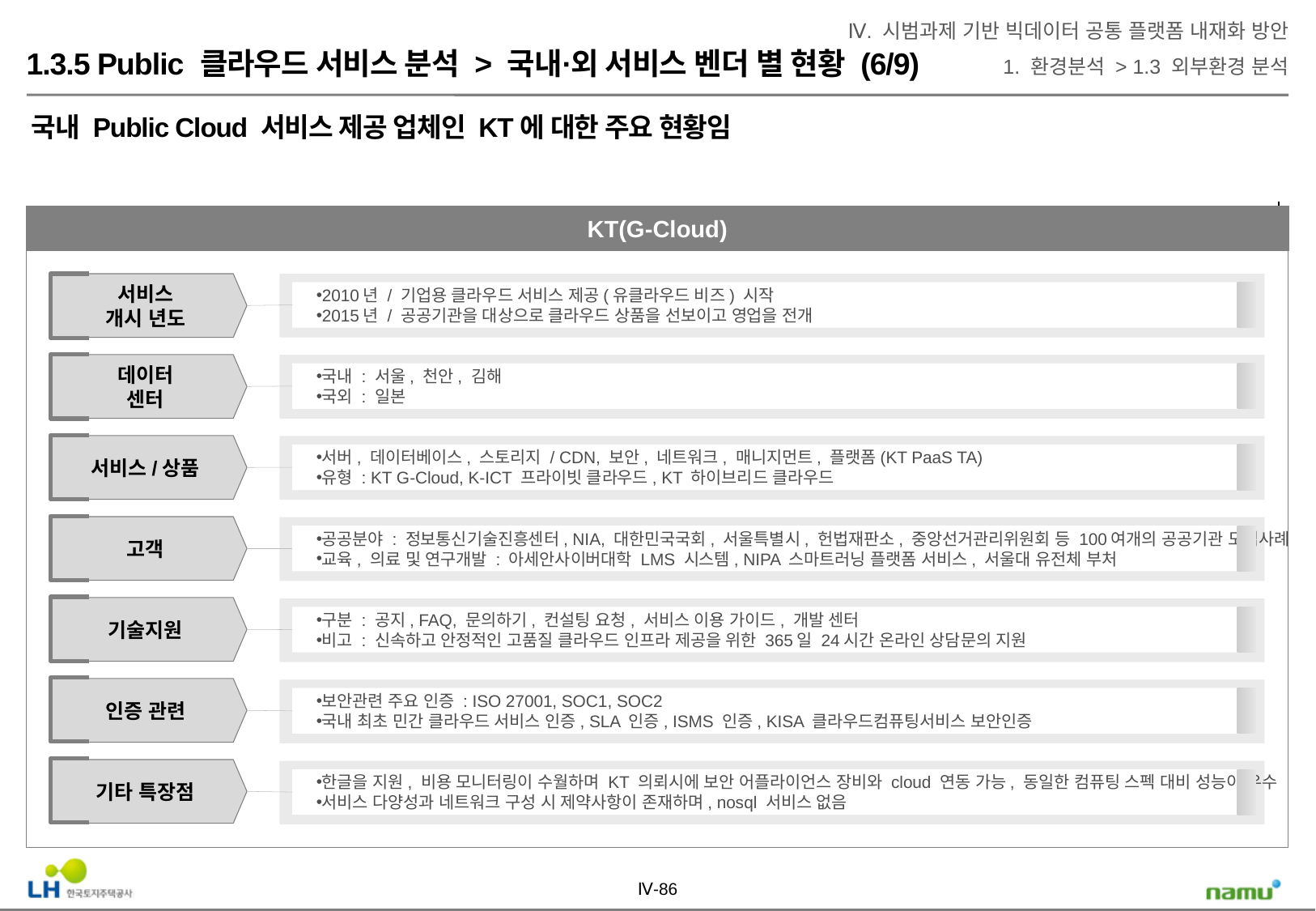

Ⅳ. 시범과제 기반 빅데이터 공통 플랫폼 내재화 방안
1. 환경분석 > 1.3 외부환경 분석
1.3.5 Public 클라우드 서비스 분석 > 국내∙외 서비스 벤더 별 현황 (6/9)
국내 Public Cloud 서비스 제공 업체인 KT에 대한 주요 현황임
KT(G-Cloud)

서비스
개시 년도
데이터
센터
서비스/상품
고객
기술지원
인증 관련
기타 특장점

2010년 / 기업용 클라우드 서비스 제공(유클라우드 비즈) 시작
2015년 / 공공기관을 대상으로 클라우드 상품을 선보이고 영업을 전개

국내 : 서울, 천안, 김해
국외 : 일본

서버, 데이터베이스, 스토리지 / CDN, 보안, 네트워크, 매니지먼트, 플랫폼(KT PaaS TA)
유형 : KT G-Cloud, K-ICT 프라이빗 클라우드, KT 하이브리드 클라우드

공공분야 : 정보통신기술진흥센터, NIA, 대한민국국회, 서울특별시, 헌법재판소, 중앙선거관리위원회 등 100여개의 공공기관 도입사례
교육, 의료 및 연구개발 : 아세안사이버대학 LMS 시스템, NIPA 스마트러닝 플랫폼 서비스, 서울대 유전체 부처

구분 : 공지, FAQ, 문의하기, 컨설팅 요청, 서비스 이용 가이드, 개발 센터
비고 : 신속하고 안정적인 고품질 클라우드 인프라 제공을 위한 365일 24시간 온라인 상담문의 지원

보안관련 주요 인증 : ISO 27001, SOC1, SOC2
국내 최초 민간 클라우드 서비스 인증, SLA 인증, ISMS 인증, KISA 클라우드컴퓨팅서비스 보안인증

한글을 지원, 비용 모니터링이 수월하며 KT 의뢰시에 보안 어플라이언스 장비와 cloud 연동 가능, 동일한 컴퓨팅 스펙 대비 성능이 우수
서비스 다양성과 네트워크 구성 시 제약사항이 존재하며, nosql 서비스 없음